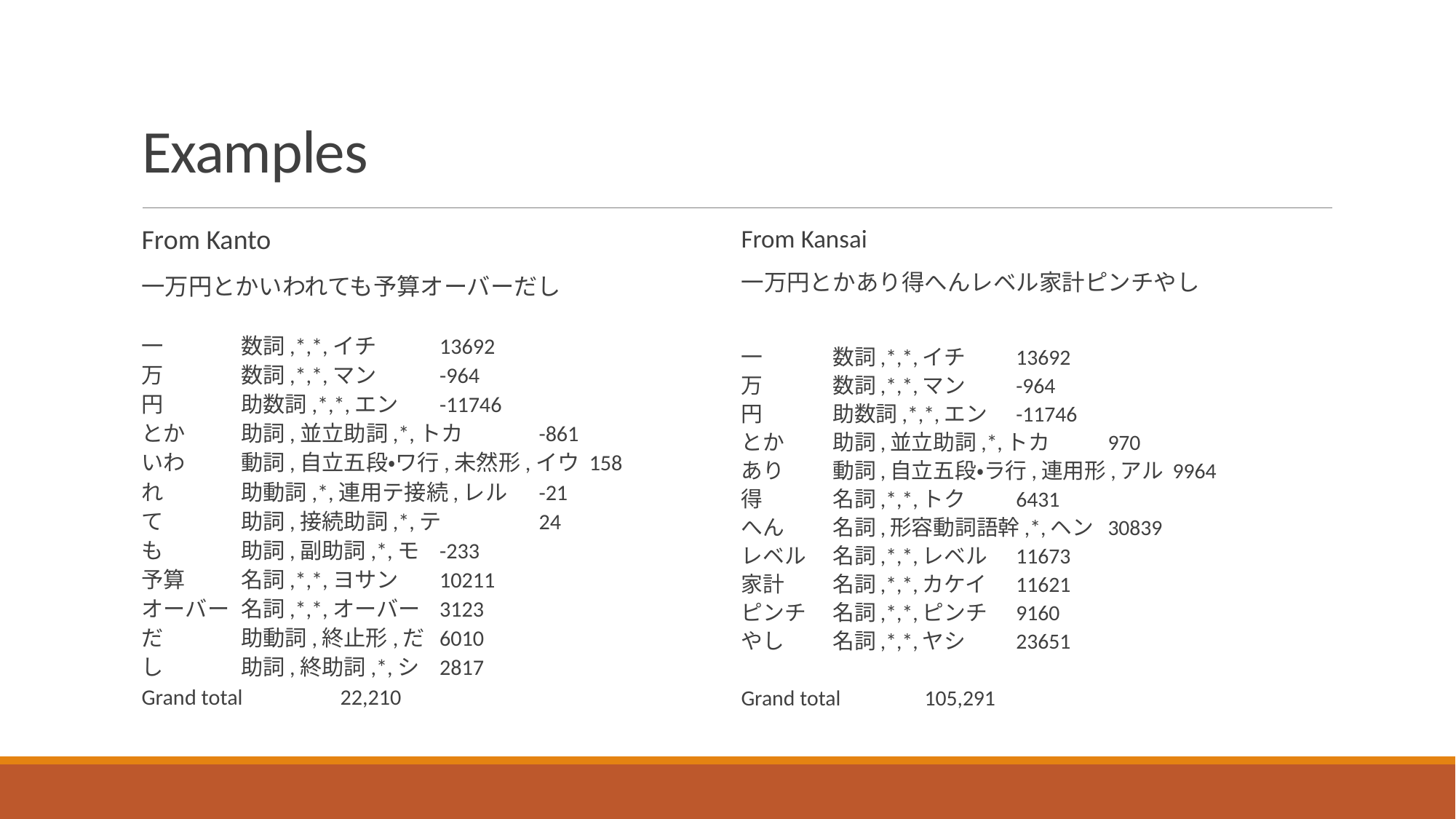

# Examples
From Kanto
一万円とかいわれても予算オーバーだし

一	数詞,*,*,イチ		13692
万	数詞,*,*,マン		-964
円	助数詞,*,*,エン 		-11746
とか	助詞,並立助詞,*,トカ		-861
いわ	動詞,自立五段・ワ行,未然形,イウ 158
れ	助動詞,*,連用テ接続,レル	-21
て	助詞,接続助詞,*,テ		24
も	助詞,副助詞,*,モ		-233
予算	名詞,*,*,ヨサン		10211
オーバー	名詞,*,*,オーバー		3123
だ	助動詞,終止形,だ		6010
し	助詞,終助詞,*,シ		2817
Grand total			22,210

From Kansai
一万円とかあり得へんレベル家計ピンチやし

一	数詞,*,*,イチ		13692
万	数詞,*,*,マン		-964
円	助数詞,*,*,エン 		-11746
とか	助詞,並立助詞,*,トカ		970
あり	動詞,自立五段・ラ行,連用形,アル 9964
得	名詞,*,*,トク 		6431
へん	名詞,形容動詞語幹,*,ヘン	30839
レベル	名詞,*,*,レベル		11673
家計	名詞,*,*,カケイ		11621
ピンチ	名詞,*,*,ピンチ		9160
やし	名詞,*,*,ヤシ		23651

Grand total			105,291